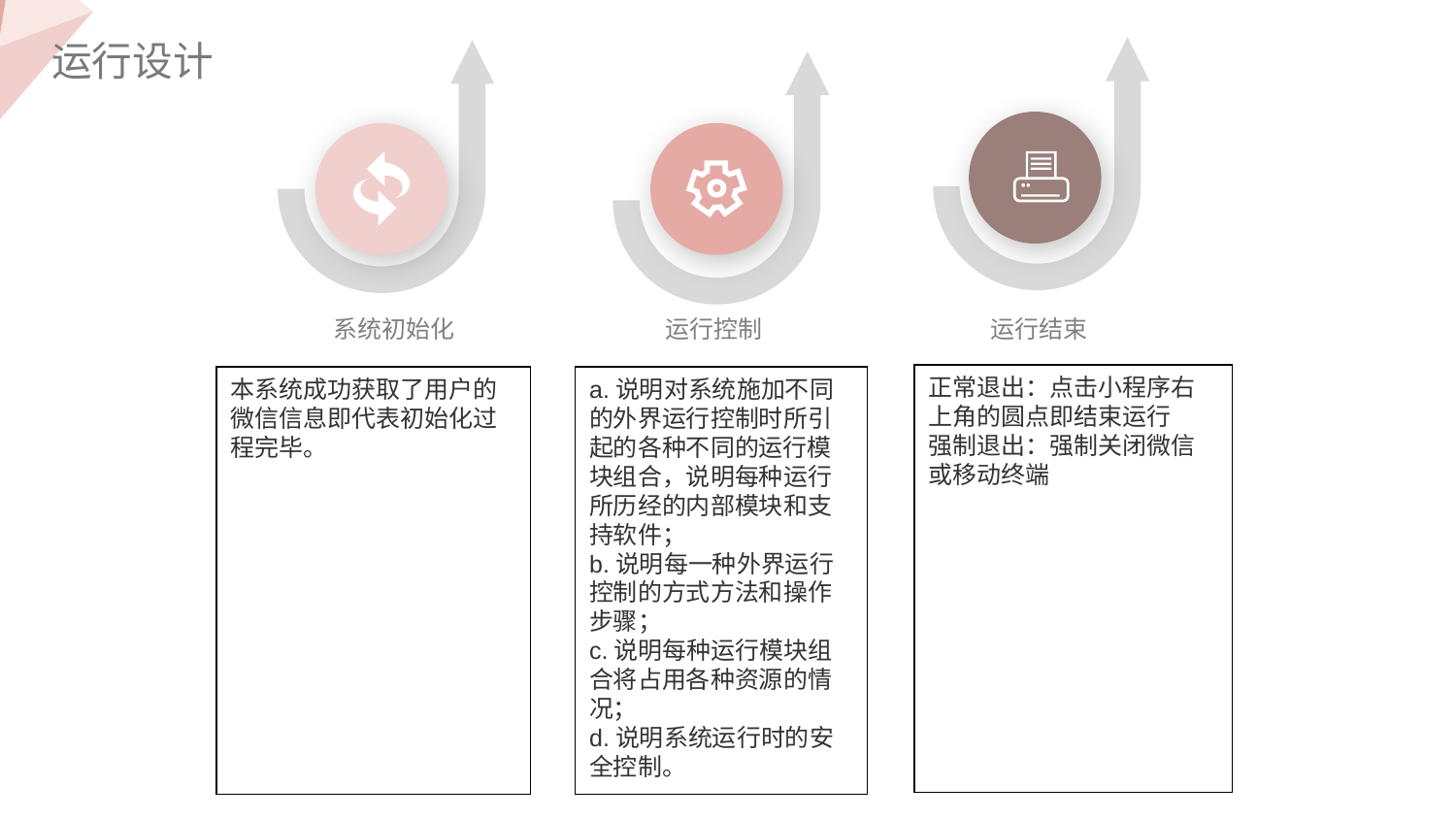

运行设计

系统初始化
运行控制
运行结束
正常退出：点击小程序右上角的圆点即结束运行
强制退出：强制关闭微信或移动终端

本系统成功获取了用户的微信信息即代表初始化过程完毕。

a.说明对系统施加不同的外界运行控制时所引起的各种不同的运行模块组合，说明每种运行所历经的内部模块和支持软件；
b.说明每一种外界运行控制的方式方法和操作步骤；
c.说明每种运行模块组合将占用各种资源的情况；
d.说明系统运行时的安全控制。